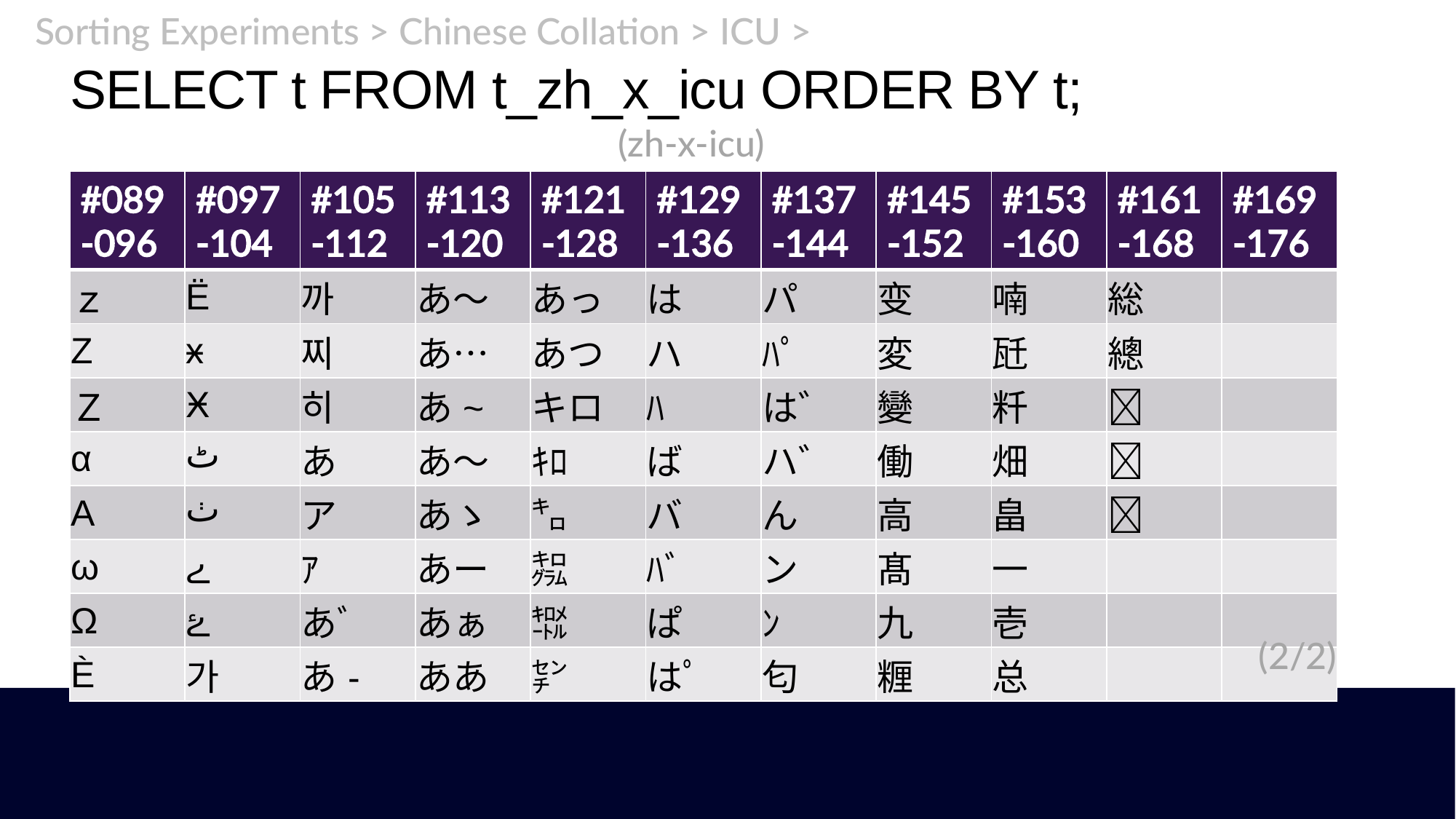

Sorting Experiments > Chinese Collation > ICU >
# SELECT t FROM t_zh_x_icu ORDER BY t;
(zh-x-icu)
| #089 -096 | #097 -104 | #105 -112 | #113 -120 | #121 -128 | #129 -136 | #137 -144 | #145 -152 | #153 -160 | #161 -168 | #169 -176 |
| --- | --- | --- | --- | --- | --- | --- | --- | --- | --- | --- |
| ｚ | Ё | 까 | あ〜 | あっ | は | パ | 变 | 喃 | 総 |  |
| Z | ӿ | 찌 | あ… | あつ | ハ | ﾊﾟ | 変 | 瓩 | 總 |  |
| Ｚ | Ӿ | 히 | あ~ | キロ | ﾊ | は゛ | 變 | 粁 | 𡨸 |  |
| α | ٹ | あ | あ～ | ｷﾛ | ば | ハ゛ | 働 | 畑 | 𢆥 |  |
| Α | ٺ | ア | あゝ | ㌔ | バ | ん | 高 | 畠 | 𥪞 |  |
| ω | ے | ｱ | あー | ㌕ | ﾊﾞ | ン | 髙 | 一 |  |  |
| Ω | ۓ | あﾞ | あぁ | ㌖ | ぱ | ﾝ | 九 | 壱 |  |  |
| Ѐ | 가 | あ- | ああ | ㌢ | はﾟ | 匂 | 糎 | 总 |  |  |
(2/2)